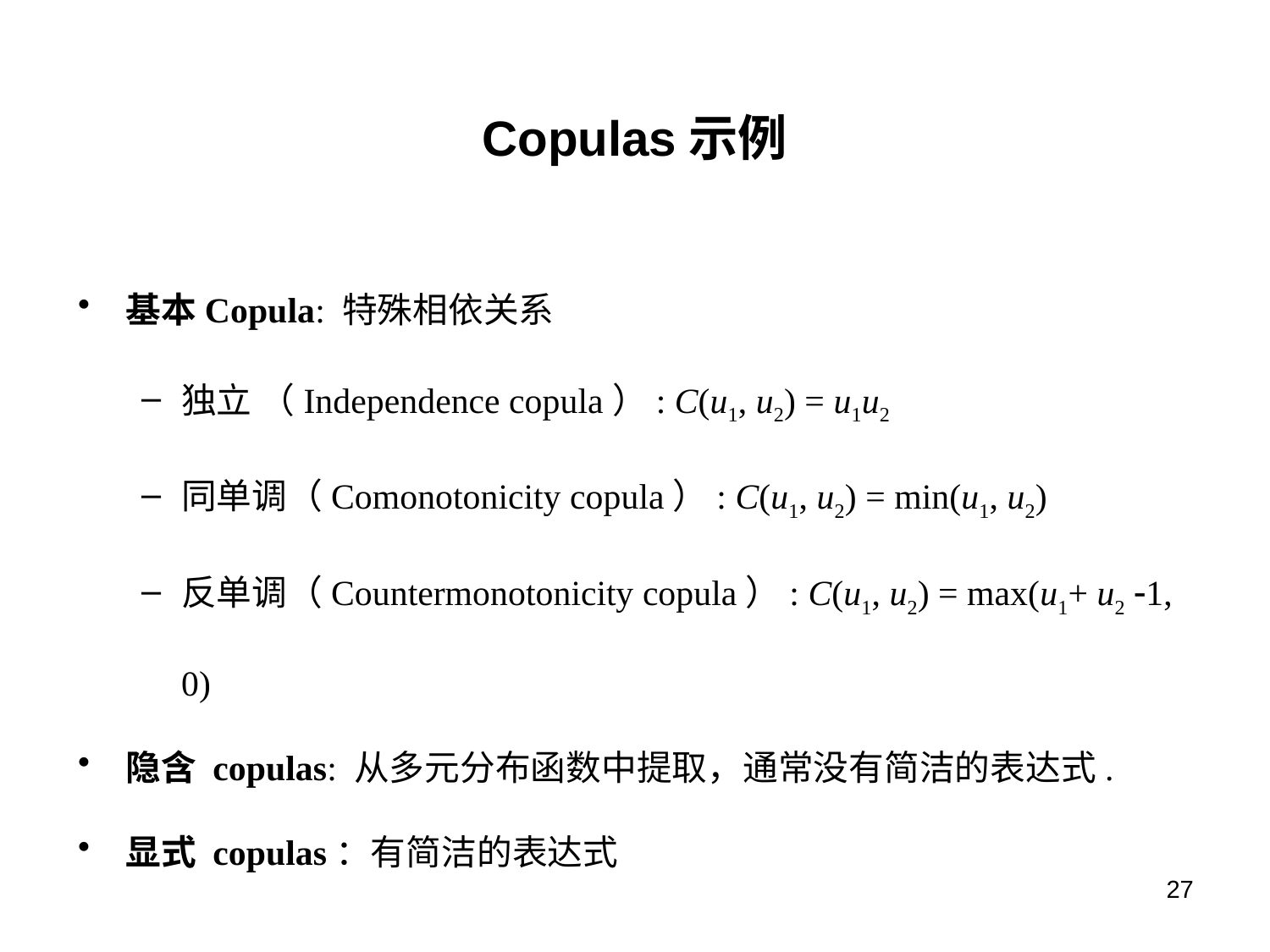

# Copulas示例
基本Copula: 特殊相依关系
独立 （Independence copula）: C(u1, u2) = u1u2
同单调（Comonotonicity copula）: C(u1, u2) = min(u1, u2)
反单调（Countermonotonicity copula）: C(u1, u2) = max(u1+ u2 −1, 0)
隐含 copulas: 从多元分布函数中提取，通常没有简洁的表达式.
显式 copulas：有简洁的表达式
27